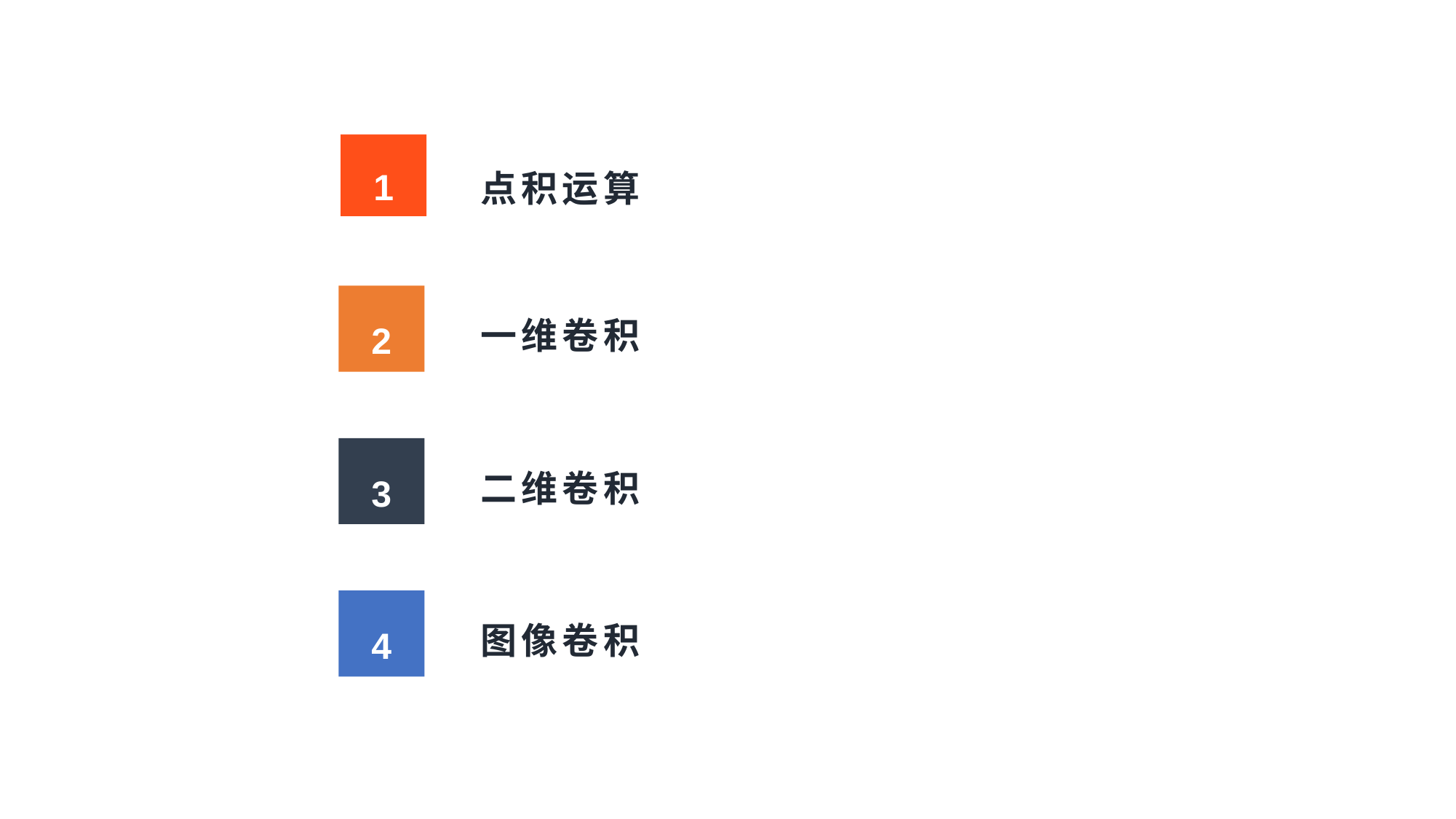

1
点积运算
1
2
一维卷积
二维卷积
3
图像卷积
4